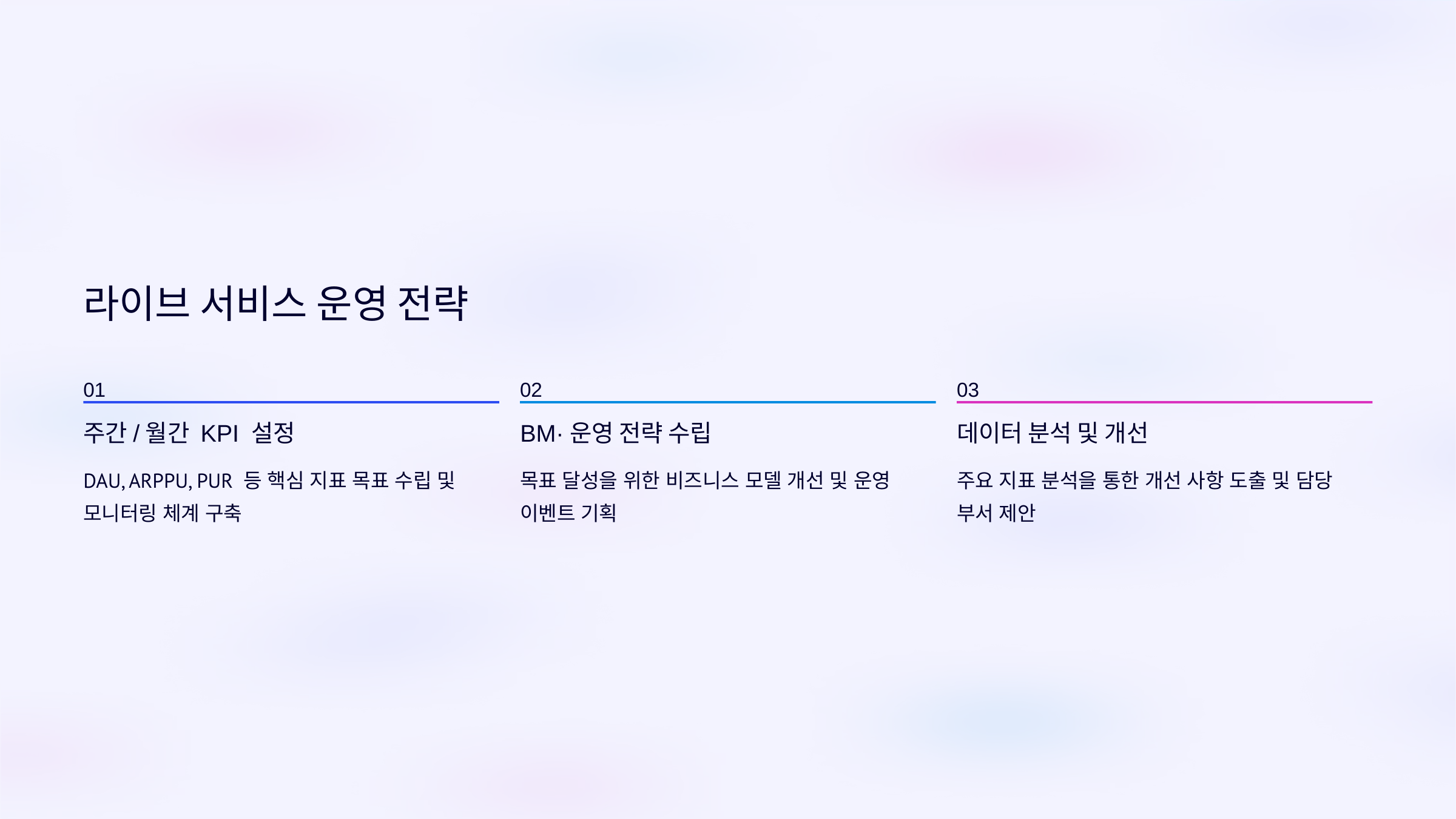

라이브 서비스 운영 전략
01
02
03

주간/월간 KPI 설정
BM·운영 전략 수립
데이터 분석 및 개선
DAU, ARPPU, PUR 등 핵심 지표 목표 수립 및 모니터링 체계 구축
목표 달성을 위한 비즈니스 모델 개선 및 운영 이벤트 기획
주요 지표 분석을 통한 개선 사항 도출 및 담당 부서 제안